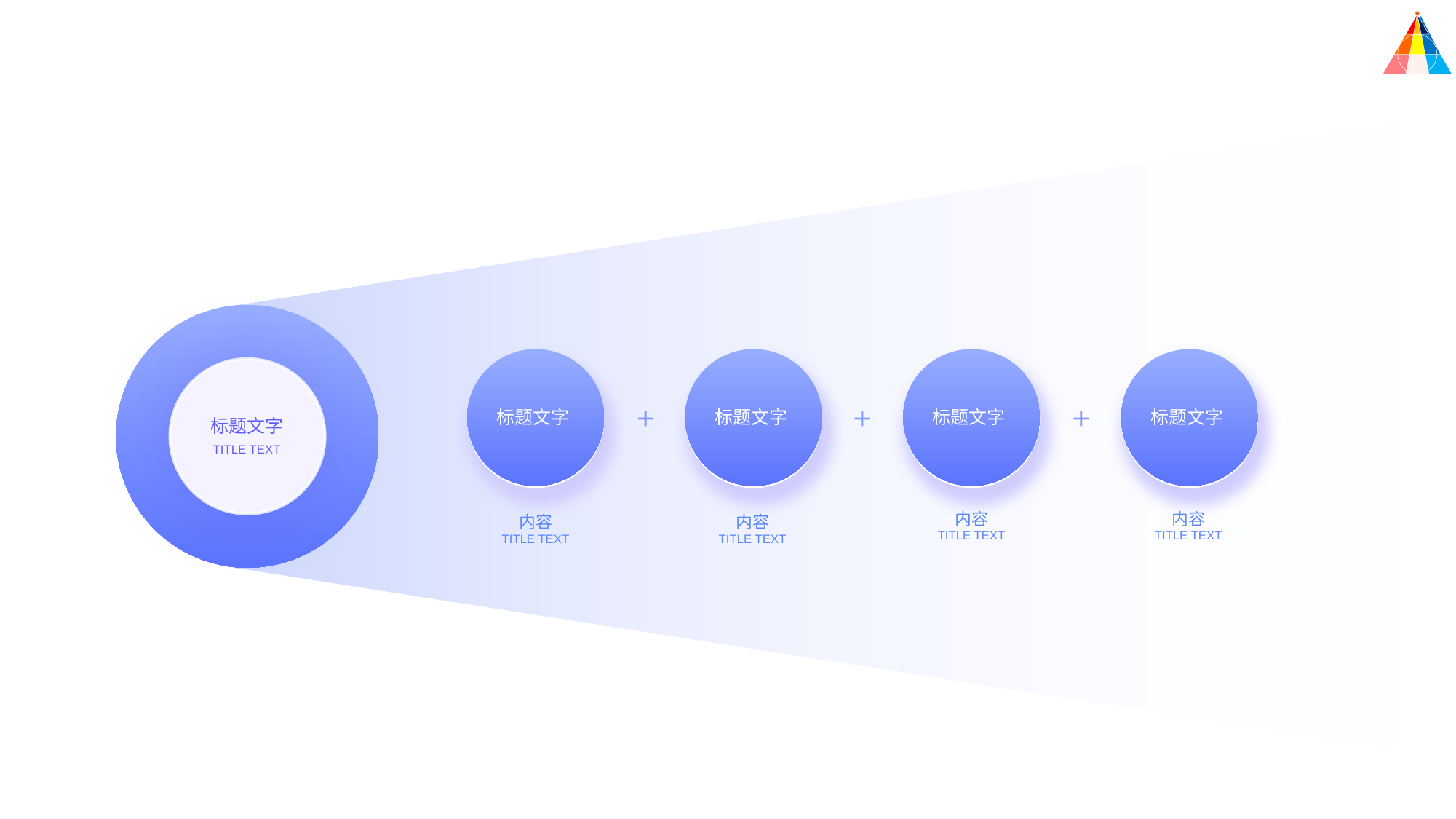

标题文字
TITLE TEXT

标题文字

标题文字

标题文字

标题文字

内容
TITLE TEXT
内容
TITLE TEXT
内容
TITLE TEXT
内容
TITLE TEXT